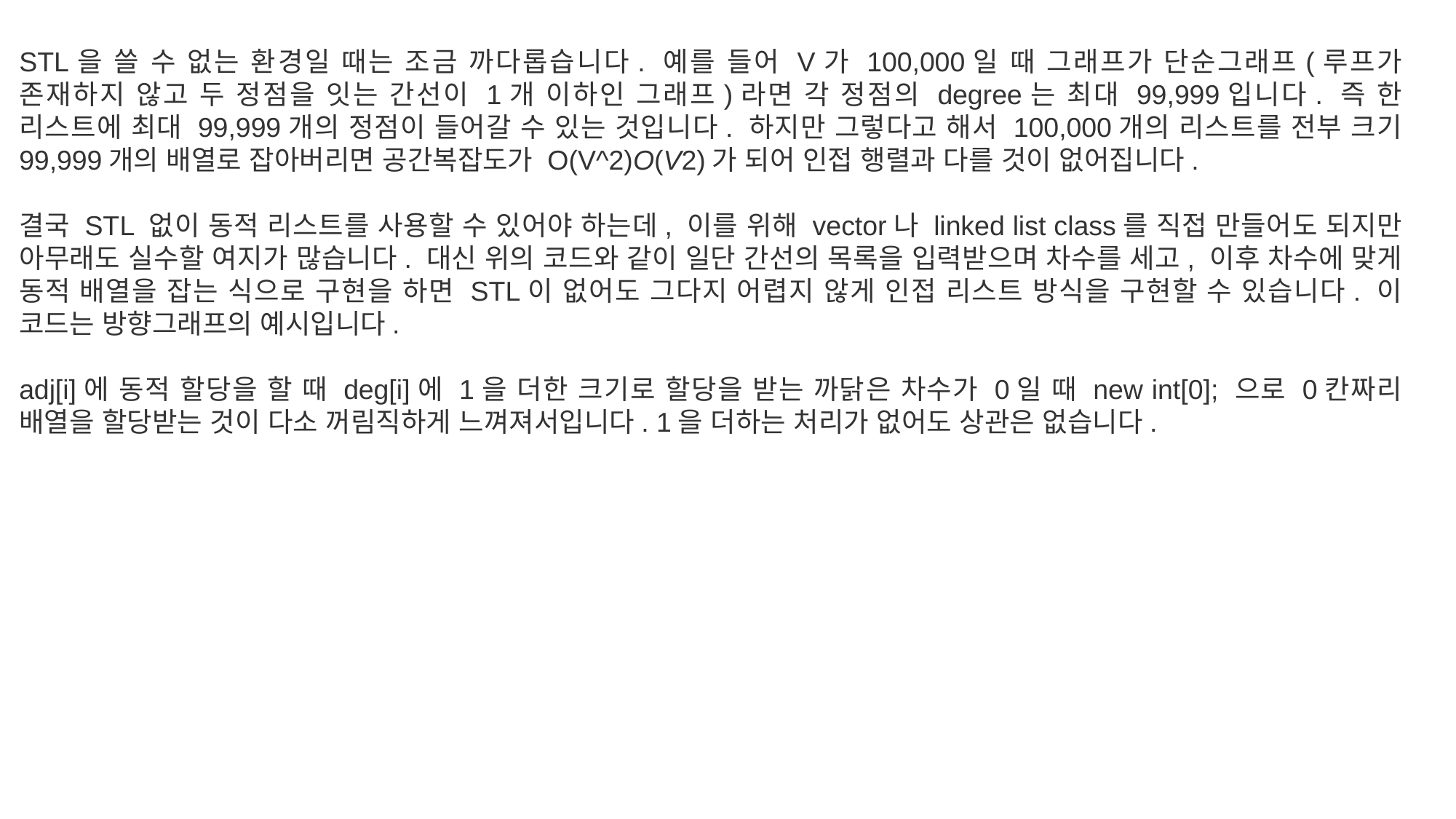

STL을 쓸 수 없는 환경일 때는 조금 까다롭습니다. 예를 들어 V가 100,000일 때 그래프가 단순그래프(루프가 존재하지 않고 두 정점을 잇는 간선이 1개 이하인 그래프)라면 각 정점의 degree는 최대 99,999입니다. 즉 한 리스트에 최대 99,999개의 정점이 들어갈 수 있는 것입니다. 하지만 그렇다고 해서 100,000개의 리스트를 전부 크기 99,999개의 배열로 잡아버리면 공간복잡도가 O(V^2)O(V2)가 되어 인접 행렬과 다를 것이 없어집니다.

결국 STL 없이 동적 리스트를 사용할 수 있어야 하는데, 이를 위해 vector나 linked list class를 직접 만들어도 되지만 아무래도 실수할 여지가 많습니다. 대신 위의 코드와 같이 일단 간선의 목록을 입력받으며 차수를 세고, 이후 차수에 맞게 동적 배열을 잡는 식으로 구현을 하면 STL이 없어도 그다지 어렵지 않게 인접 리스트 방식을 구현할 수 있습니다. 이 코드는 방향그래프의 예시입니다.

adj[i]에 동적 할당을 할 때 deg[i]에 1을 더한 크기로 할당을 받는 까닭은 차수가 0일 때 new int[0]; 으로 0칸짜리 배열을 할당받는 것이 다소 꺼림직하게 느껴져서입니다. 1을 더하는 처리가 없어도 상관은 없습니다.